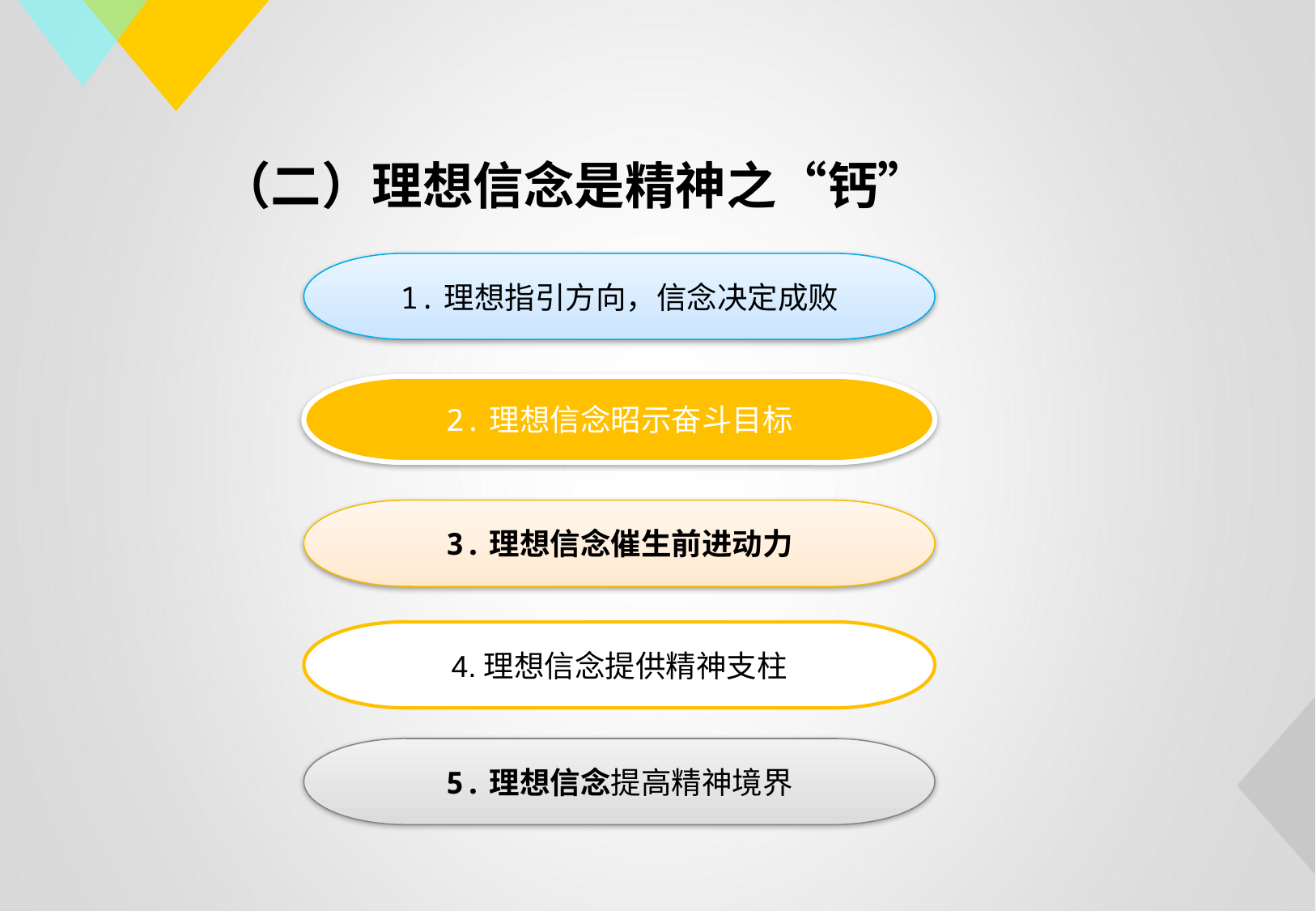

# （二）理想信念是精神之“钙”
1.理想指引方向，信念决定成败
2.理想信念昭示奋斗目标
3.理想信念催生前进动力
4.理想信念提供精神支柱
5.理想信念提高精神境界